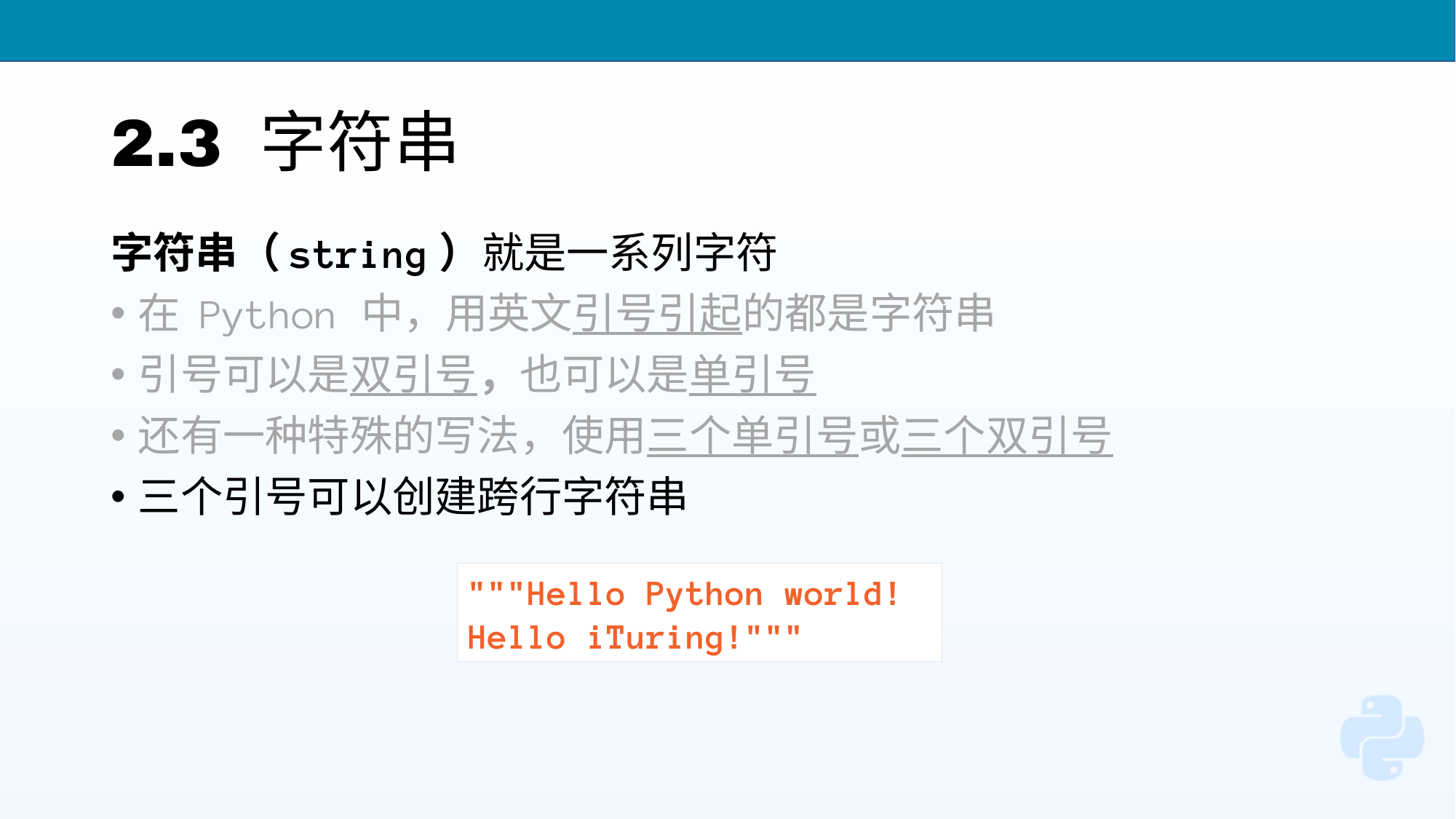

# 2.3 字符串
字符串（string）就是一系列字符
在 Python 中，用英文引号引起的都是字符串
引号可以是双引号，也可以是单引号
还有一种特殊的写法，使用三个单引号或三个双引号
三个引号可以创建跨行字符串
"""Hello Python world!
Hello iTuring!"""